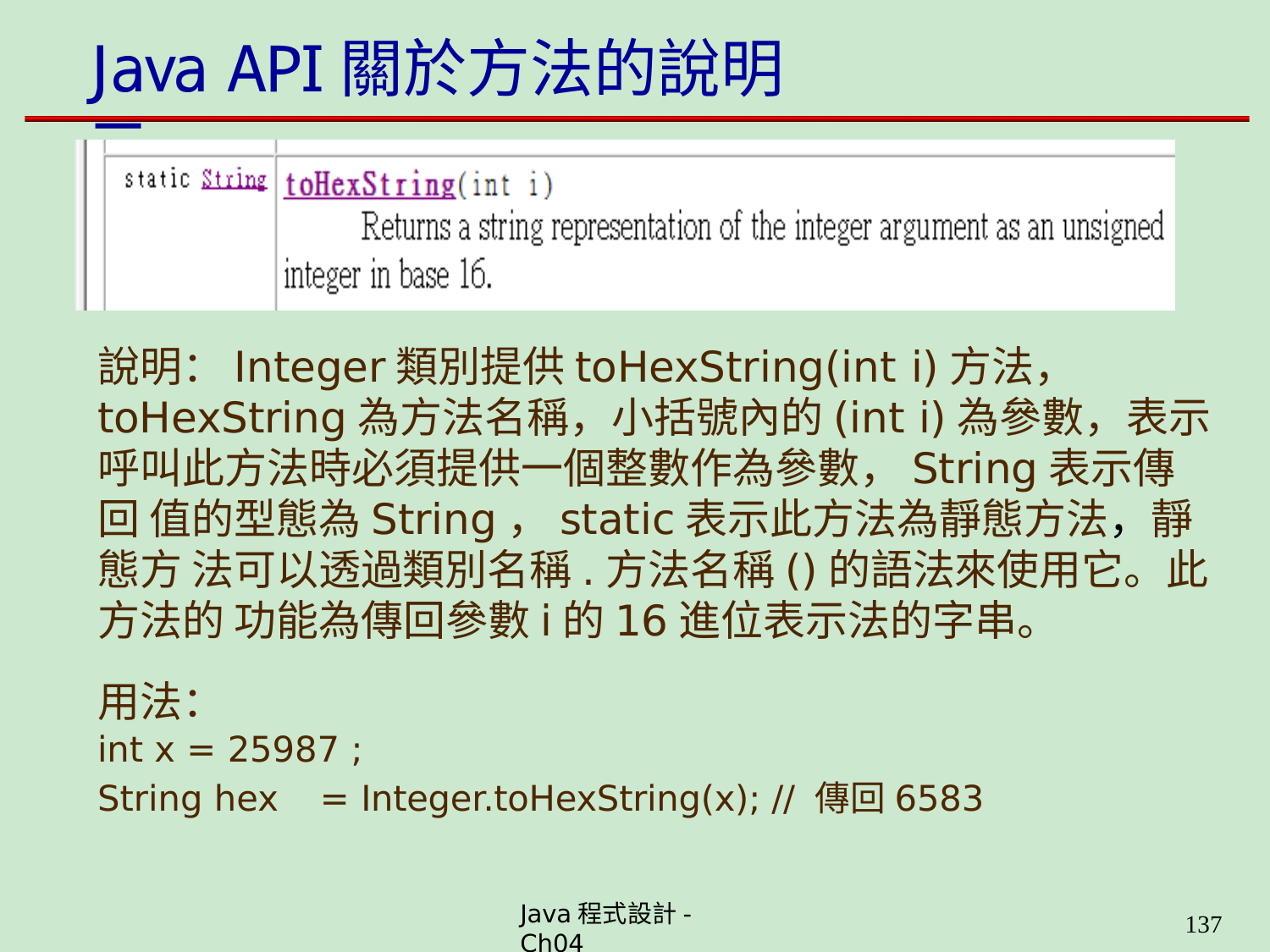

# Java API關於方法的說明二

說明：Integer類別提供toHexString(int i)方法，  toHexString為方法名稱，小括號內的(int i)為參數，表示 呼叫此方法時必須提供一個整數作為參數，String表示傳回 值的型態為String，static表示此方法為靜態方法，靜態方 法可以透過類別名稱.方法名稱()的語法來使用它。此方法的 功能為傳回參數i的16進位表示法的字串。

用法：
int x = 25987 ;
String hex	= Integer.toHexString(x); // 傳回6583
Java程式設計-Ch04
137